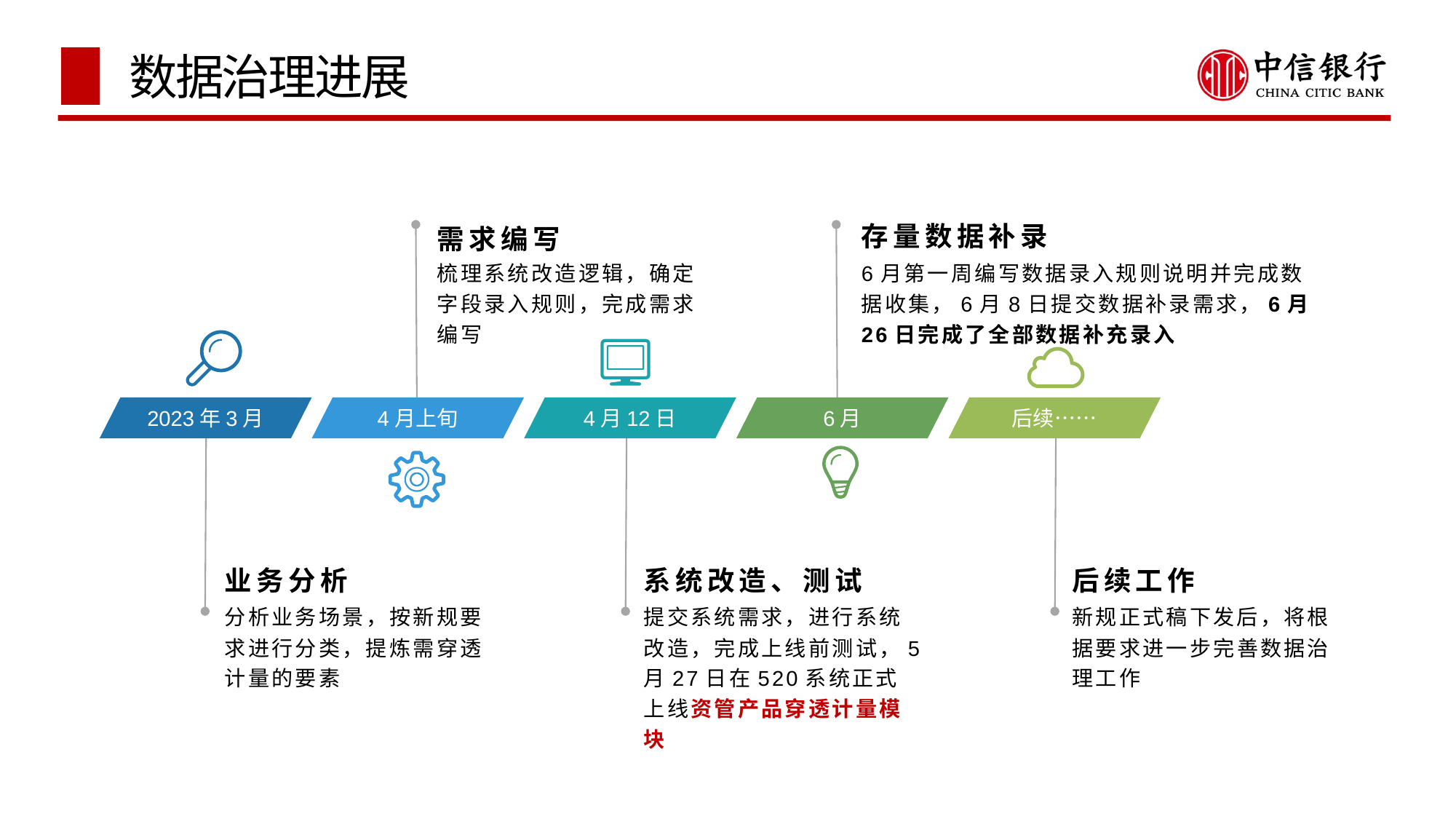

# 数据治理进展
需求编写
梳理系统改造逻辑，确定字段录入规则，完成需求编写
4月上旬

存量数据补录
6月第一周编写数据录入规则说明并完成数据收集，6月8日提交数据补录需求，6月26日完成了全部数据补充录入
6月

2023年3月
业务分析
分析业务场景，按新规要求进行分类，提炼需穿透计量的要素

4月12日
系统改造、测试
提交系统需求，进行系统改造，完成上线前测试，5月27日在520系统正式上线资管产品穿透计量模块

后续……
后续工作
新规正式稿下发后，将根据要求进一步完善数据治理工作